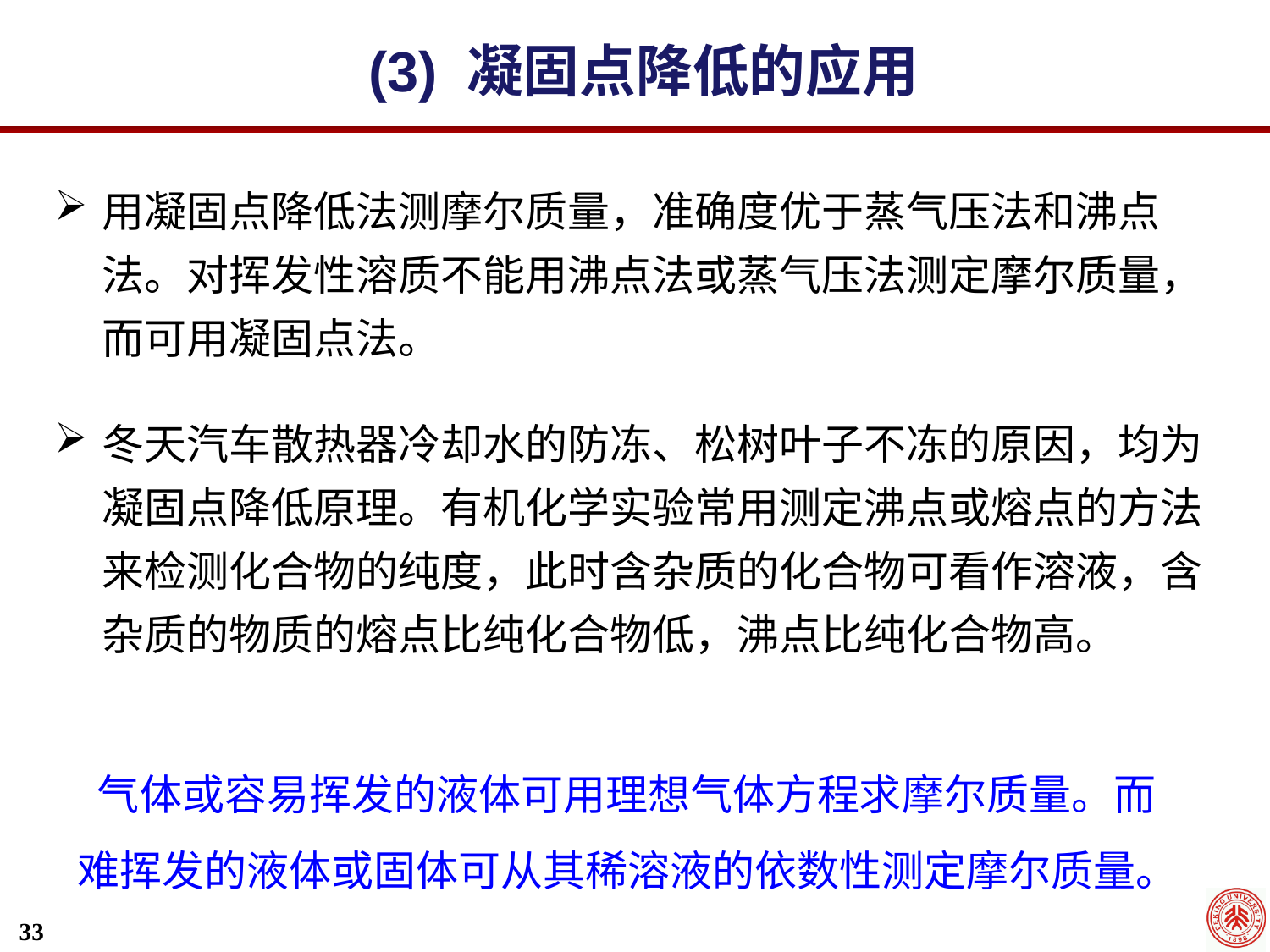

(3) 凝固点降低的应用

用凝固点降低法测摩尔质量，准确度优于蒸气压法和沸点法。对挥发性溶质不能用沸点法或蒸气压法测定摩尔质量，而可用凝固点法。

冬天汽车散热器冷却水的防冻、松树叶子不冻的原因，均为凝固点降低原理。有机化学实验常用测定沸点或熔点的方法来检测化合物的纯度，此时含杂质的化合物可看作溶液，含杂质的物质的熔点比纯化合物低，沸点比纯化合物高。
 气体或容易挥发的液体可用理想气体方程求摩尔质量。而难挥发的液体或固体可从其稀溶液的依数性测定摩尔质量。
33